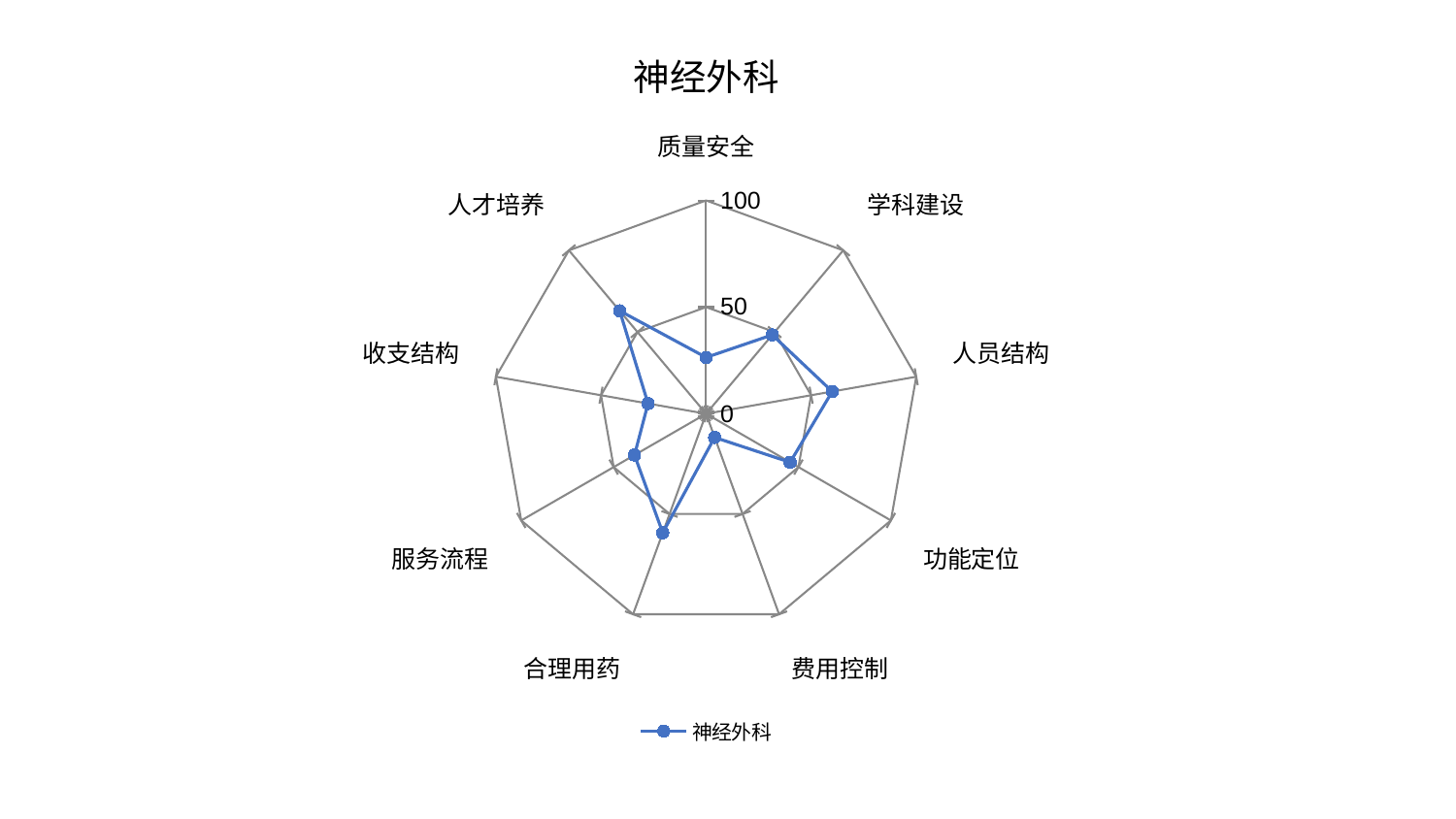

### Chart: 神经外科

| Category | 神经外科 |
|---|---|
| 质量安全 | 26.426751315166126 |
| 学科建设 | 48.27346248459146 |
| 人员结构 | 60.01570766946215 |
| 功能定位 | 45.4935922950147 |
| 费用控制 | 11.806364383626716 |
| 合理用药 | 59.365191799352786 |
| 服务流程 | 38.72462432849264 |
| 收支结构 | 27.61809410631191 |
| 人才培养 | 63.02476391249099 |
98